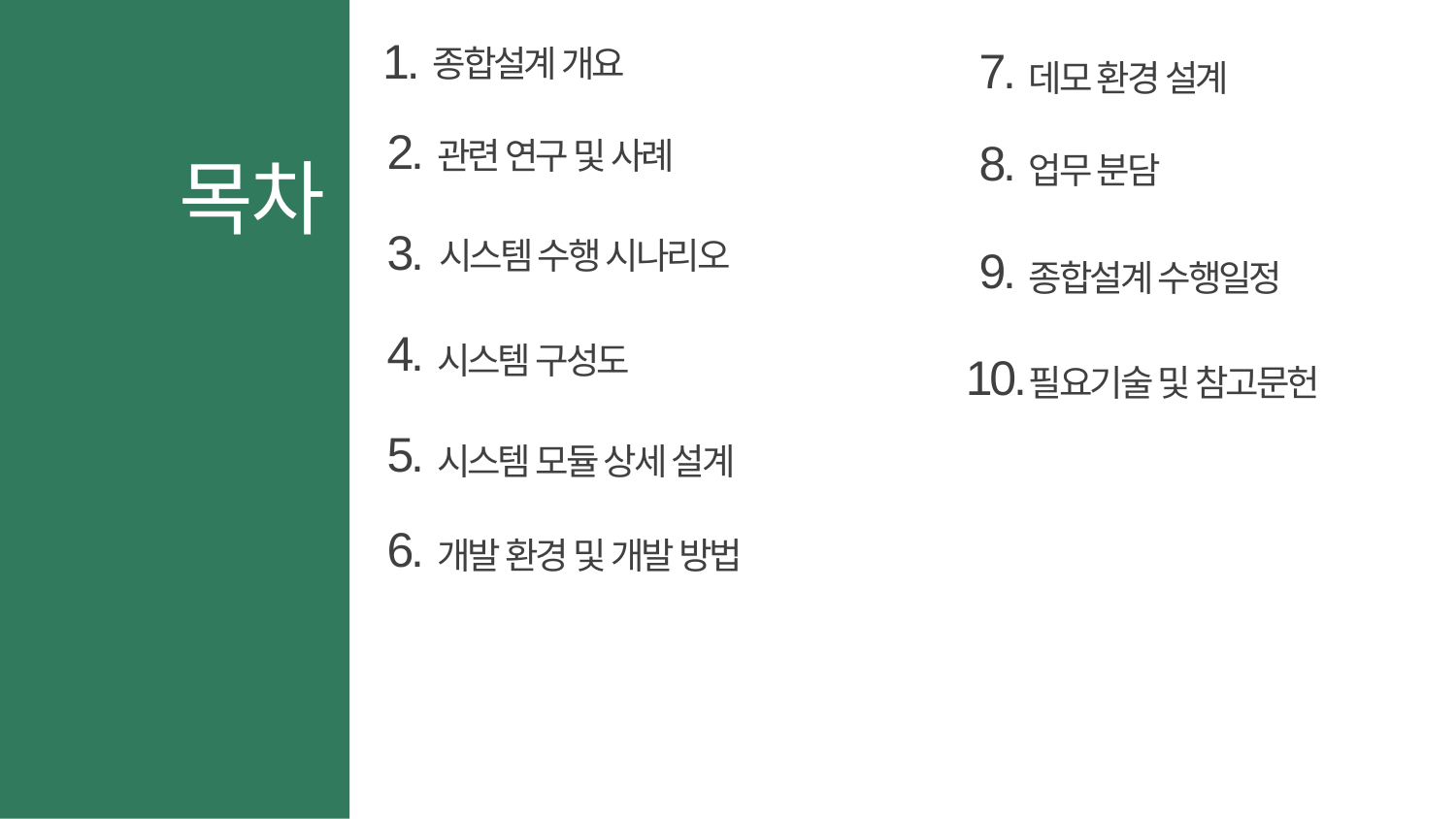

1.
7.
종합설계 개요
데모 환경 설계
2.
관련 연구 및 사례
8.
목차
업무 분담
3.
시스템 수행 시나리오
9.
종합설계 수행일정
4.
시스템 구성도
10.
필요기술 및 참고문헌

5.
시스템 모듈 상세 설계
6.
개발 환경 및 개발 방법